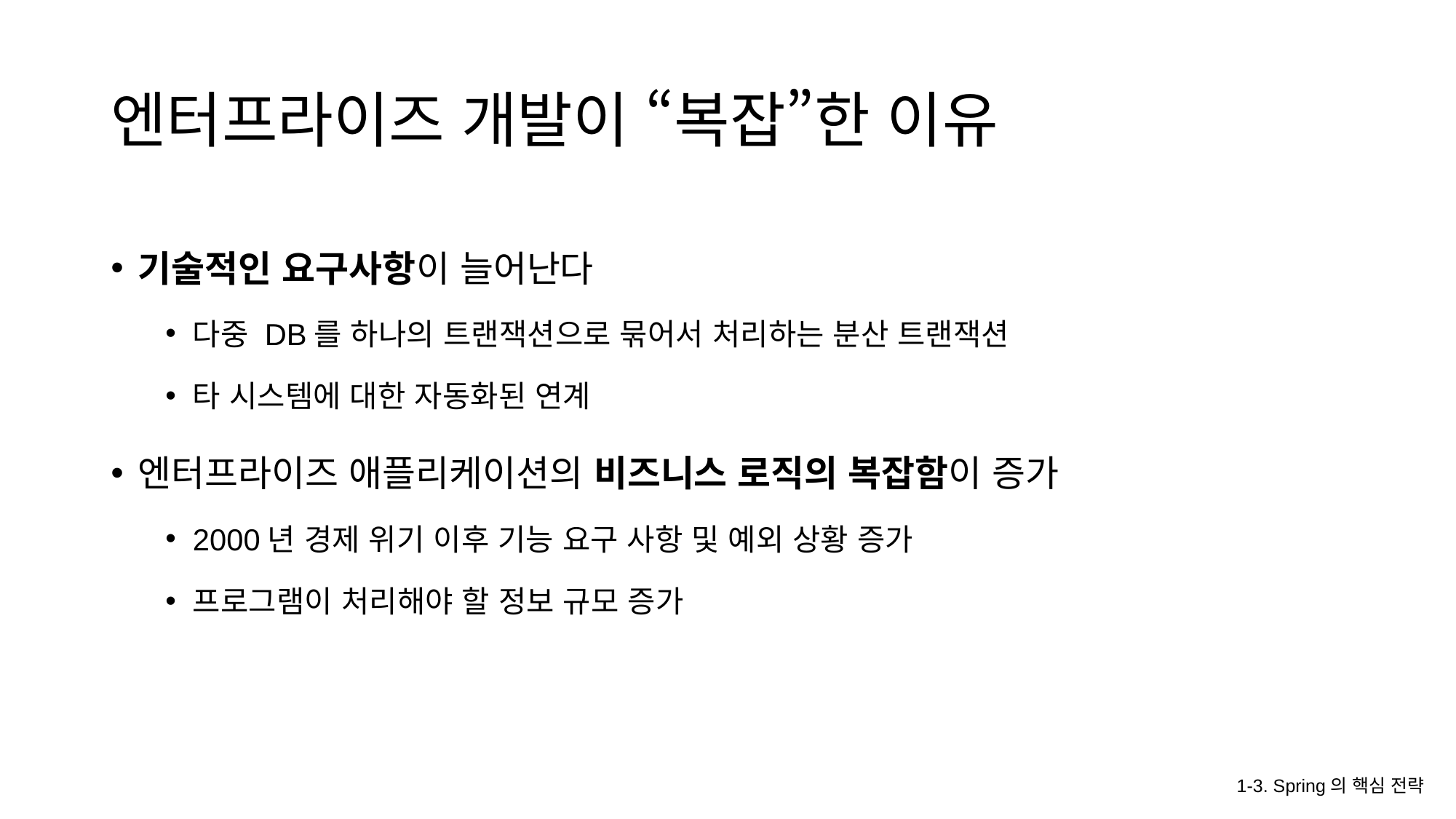

# 엔터프라이즈 개발이 “복잡”한 이유
기술적인 요구사항이 늘어난다
다중 DB를 하나의 트랜잭션으로 묶어서 처리하는 분산 트랜잭션
타 시스템에 대한 자동화된 연계
엔터프라이즈 애플리케이션의 비즈니스 로직의 복잡함이 증가
2000년 경제 위기 이후 기능 요구 사항 및 예외 상황 증가
프로그램이 처리해야 할 정보 규모 증가

1-3. Spring의 핵심 전략